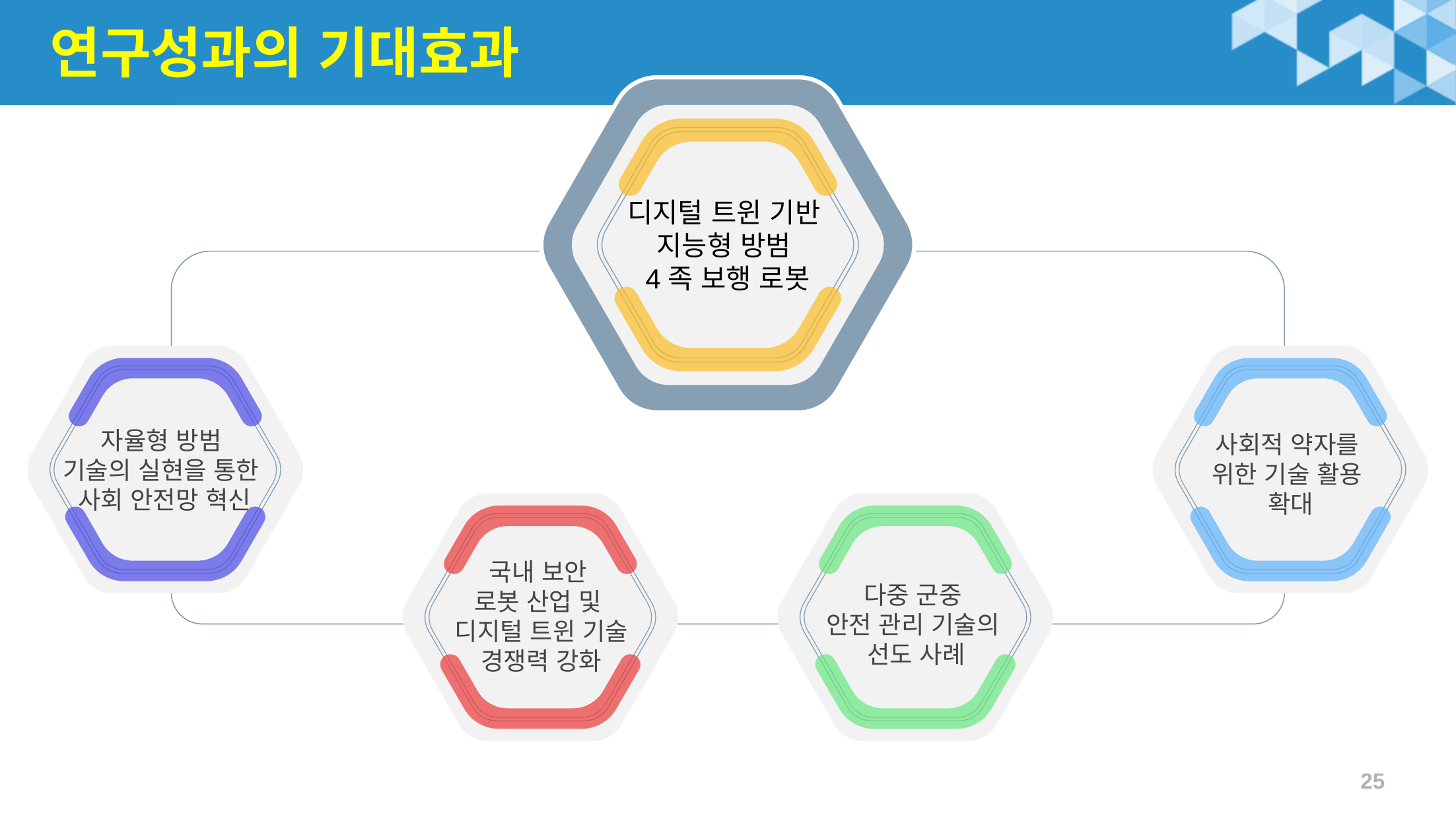

# 연구성과의 기대효과

디지털 트윈 기반
지능형 방범
4족 보행 로봇

자율형 방범
기술의 실현을 통한
사회 안전망 혁신
사회적 약자를
위한 기술 활용
확대
국내 보안
로봇 산업 및
디지털 트윈 기술 경쟁력 강화
다중 군중
안전 관리 기술의
선도 사례
25